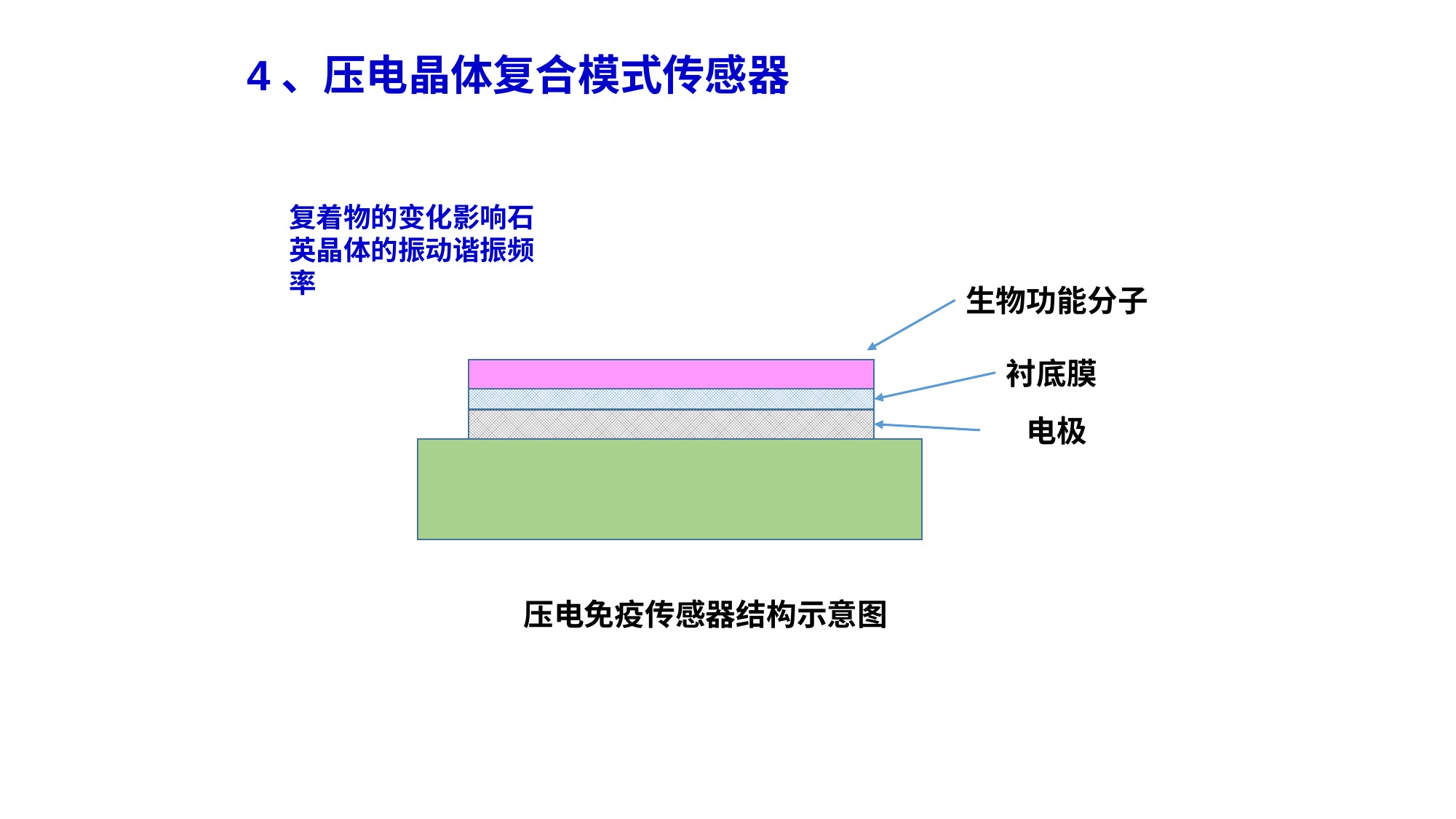

4、压电晶体复合模式传感器
复着物的变化影响石英晶体的振动谐振频率
生物功能分子
衬底膜

电极

压电免疫传感器结构示意图